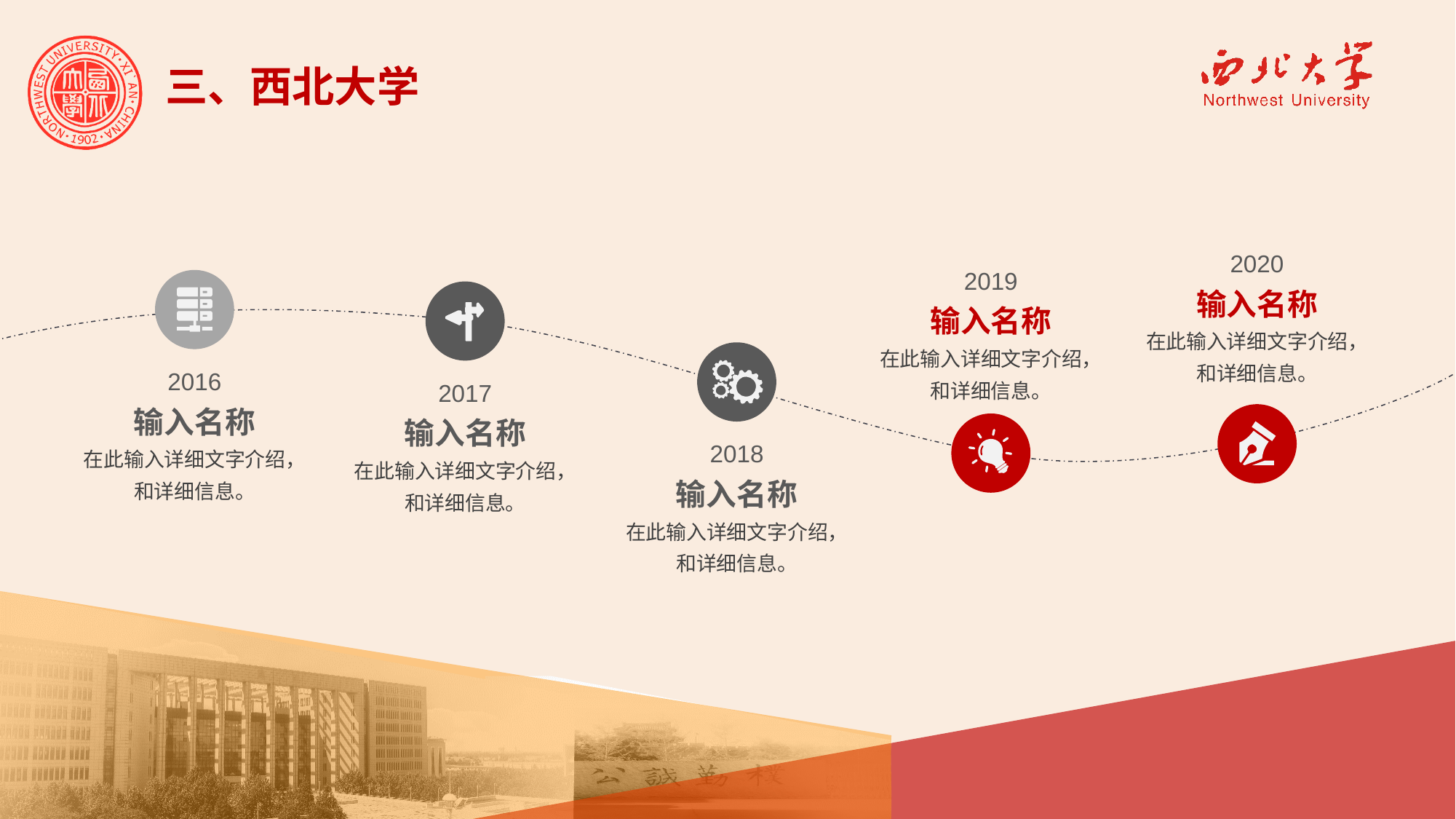

三、西北大学
2020
输入名称
在此输入详细文字介绍，
和详细信息。
2019
输入名称
在此输入详细文字介绍，
和详细信息。

2016
输入名称
在此输入详细文字介绍，
和详细信息。
2017
输入名称
在此输入详细文字介绍，
和详细信息。

2018
输入名称
在此输入详细文字介绍，
和详细信息。